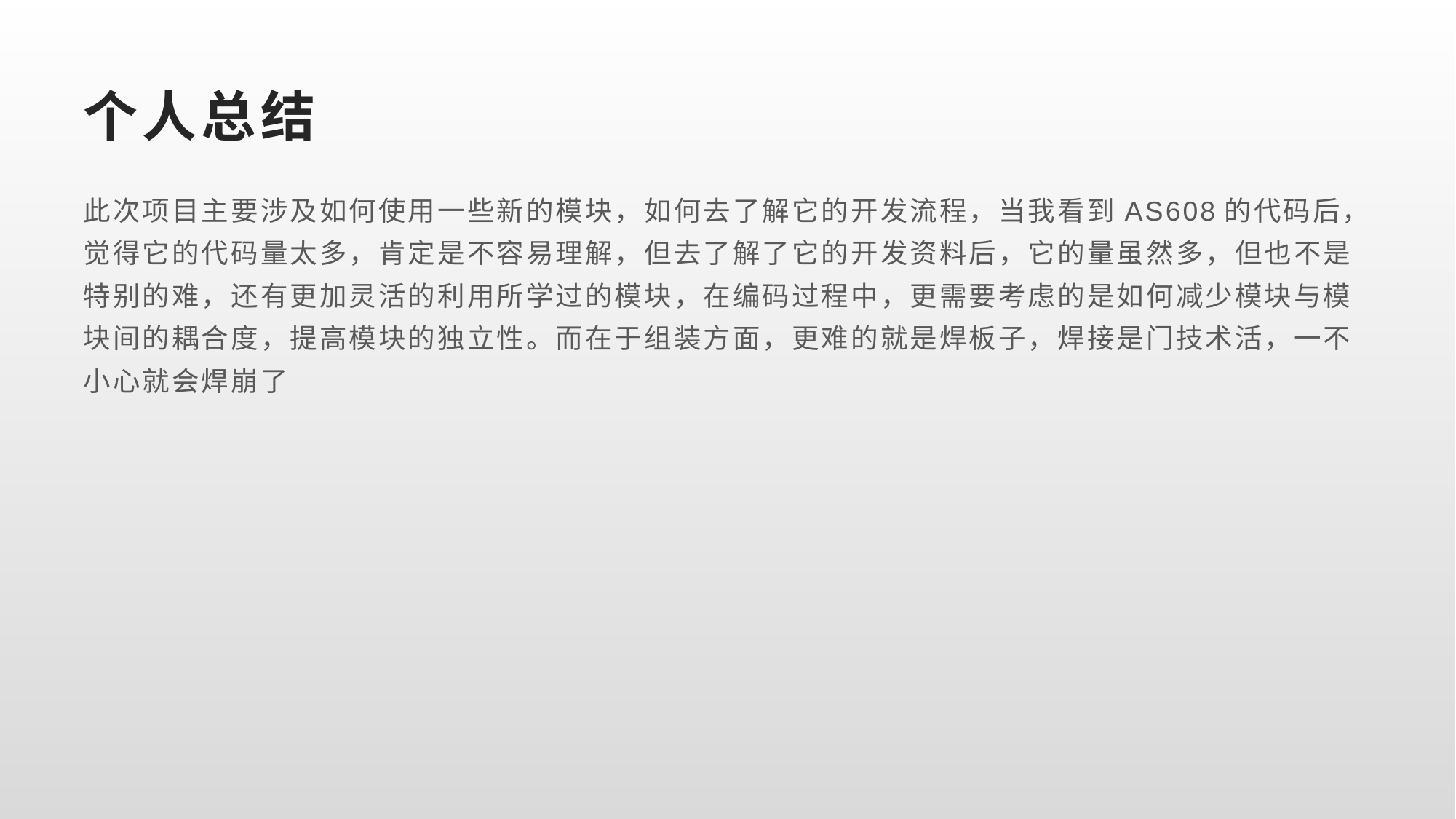

# 个人总结
此次项目主要涉及如何使用一些新的模块，如何去了解它的开发流程，当我看到AS608的代码后，觉得它的代码量太多，肯定是不容易理解，但去了解了它的开发资料后，它的量虽然多，但也不是特别的难，还有更加灵活的利用所学过的模块，在编码过程中，更需要考虑的是如何减少模块与模块间的耦合度，提高模块的独立性。而在于组装方面，更难的就是焊板子，焊接是门技术活，一不小心就会焊崩了